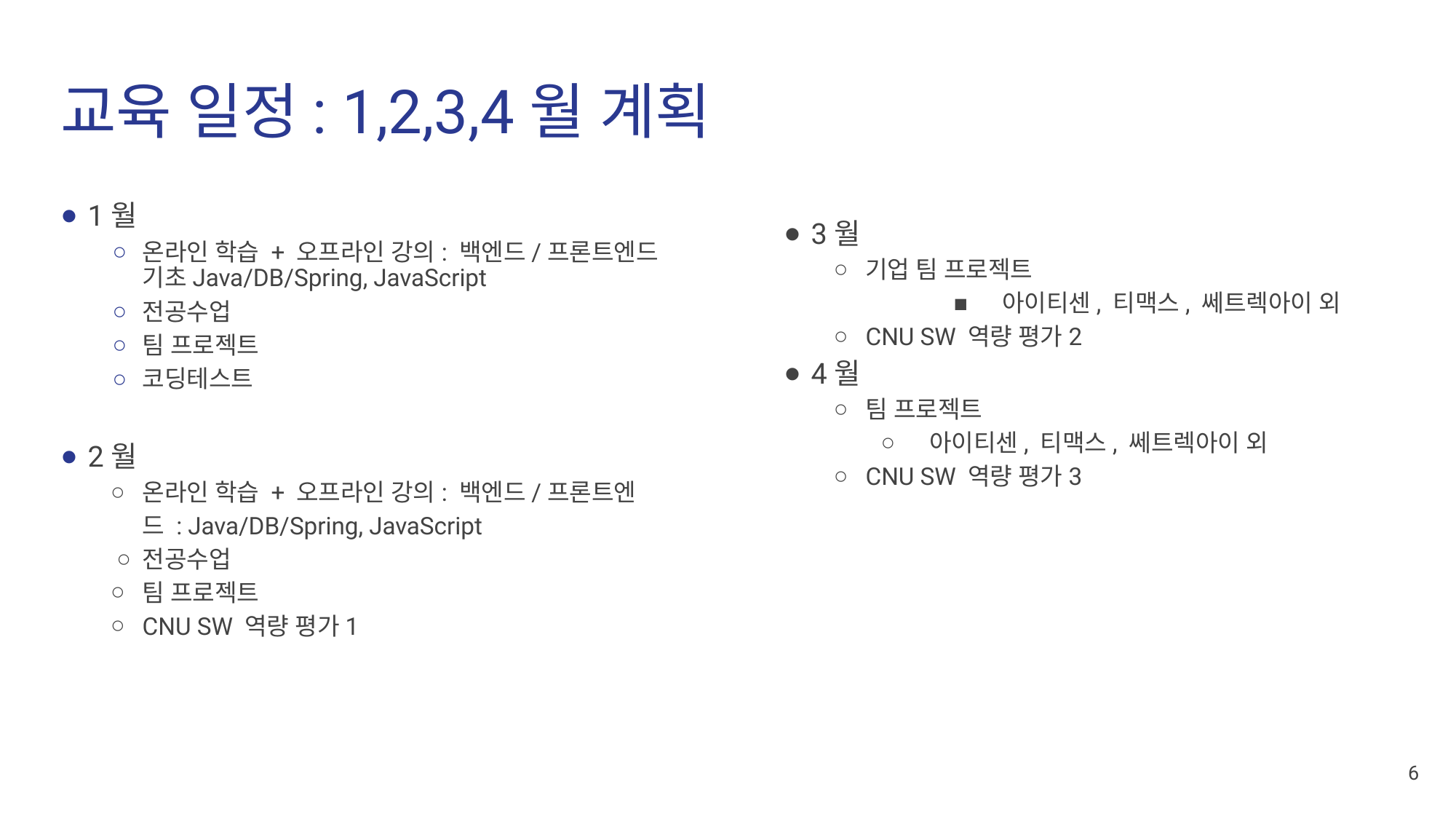

# 교육 일정: 1,2,3,4월 계획
1월
온라인 학습 + 오프라인 강의: 백엔드/프론트엔드 기초Java/DB/Spring, JavaScript
전공수업
팀 프로젝트
코딩테스트

2월
온라인 학습 + 오프라인 강의: 백엔드/프론트엔드 : Java/DB/Spring, JavaScript
전공수업
팀 프로젝트
CNU SW 역량 평가1

3월
기업 팀 프로젝트
아이티센, 티맥스, 쎄트렉아이 외
CNU SW 역량 평가2
4월
팀 프로젝트
아이티센, 티맥스, 쎄트렉아이 외
CNU SW 역량 평가3

6